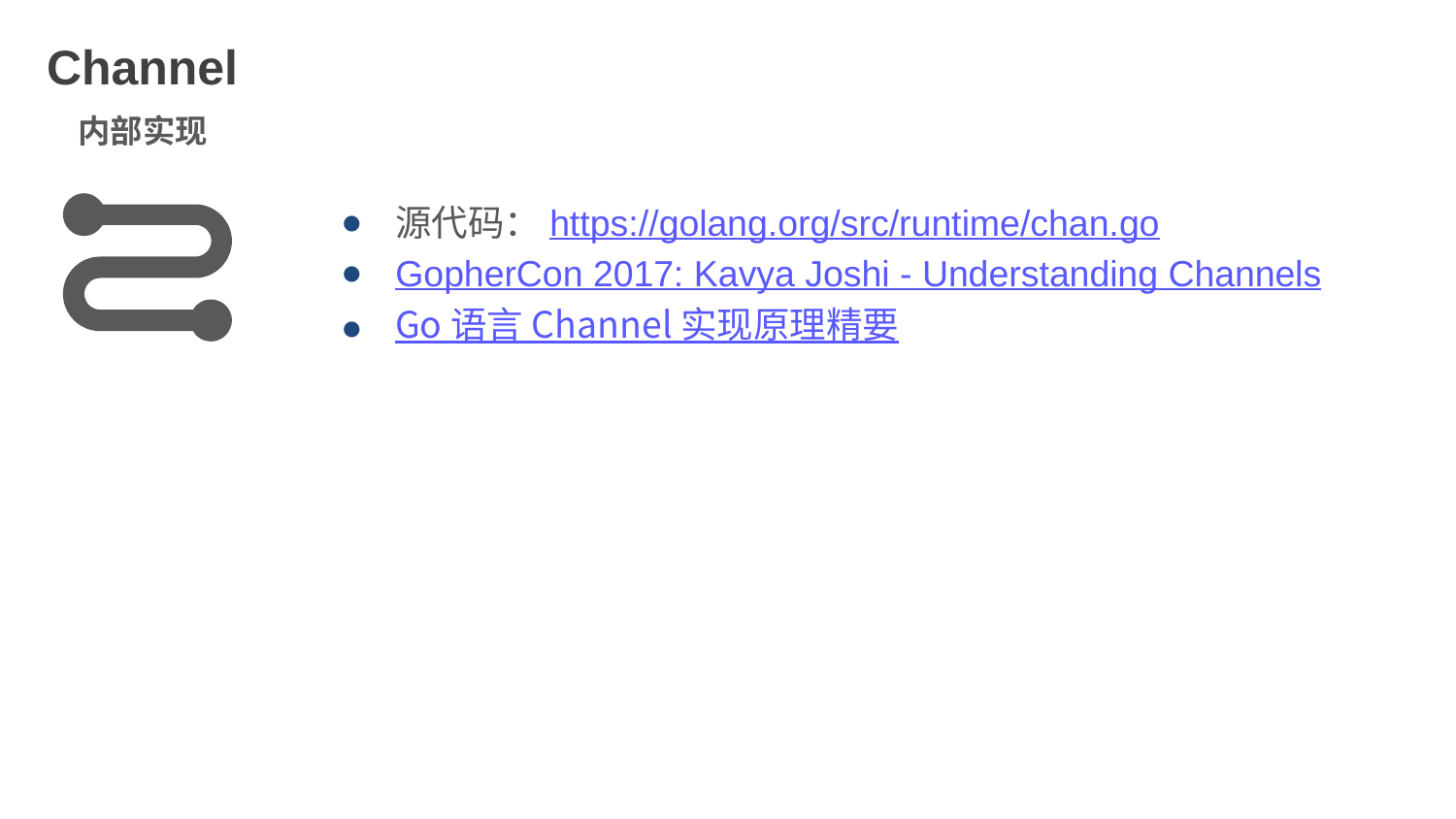

Channel
内部实现
源代码：https://golang.org/src/runtime/chan.go
GopherCon 2017: Kavya Joshi - Understanding Channels
Go 语言 Channel 实现原理精要